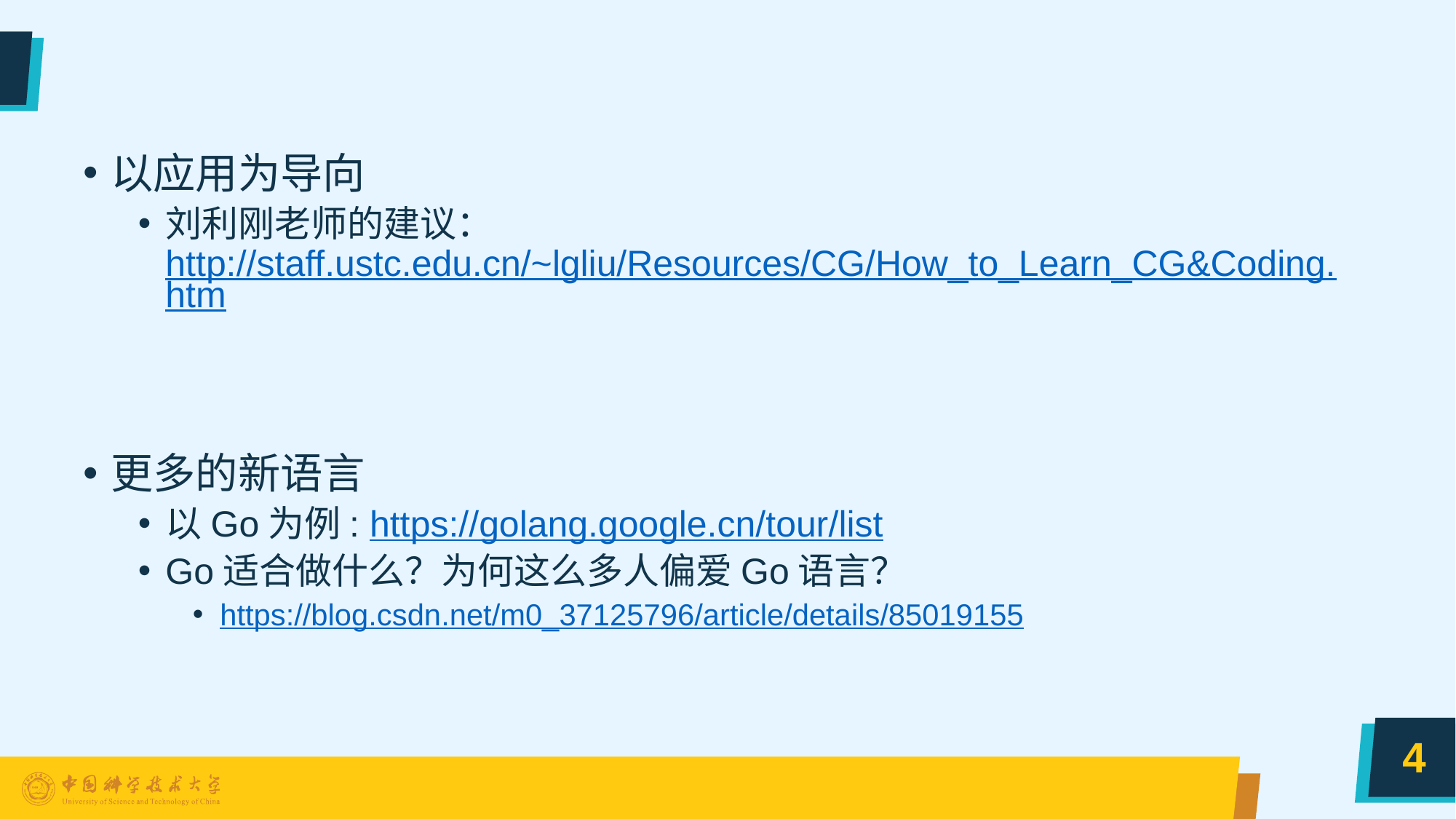

#
以应用为导向
刘利刚老师的建议： http://staff.ustc.edu.cn/~lgliu/Resources/CG/How_to_Learn_CG&Coding.htm

更多的新语言
以Go为例: https://golang.google.cn/tour/list
Go适合做什么？为何这么多人偏爱Go语言？
https://blog.csdn.net/m0_37125796/article/details/85019155

4